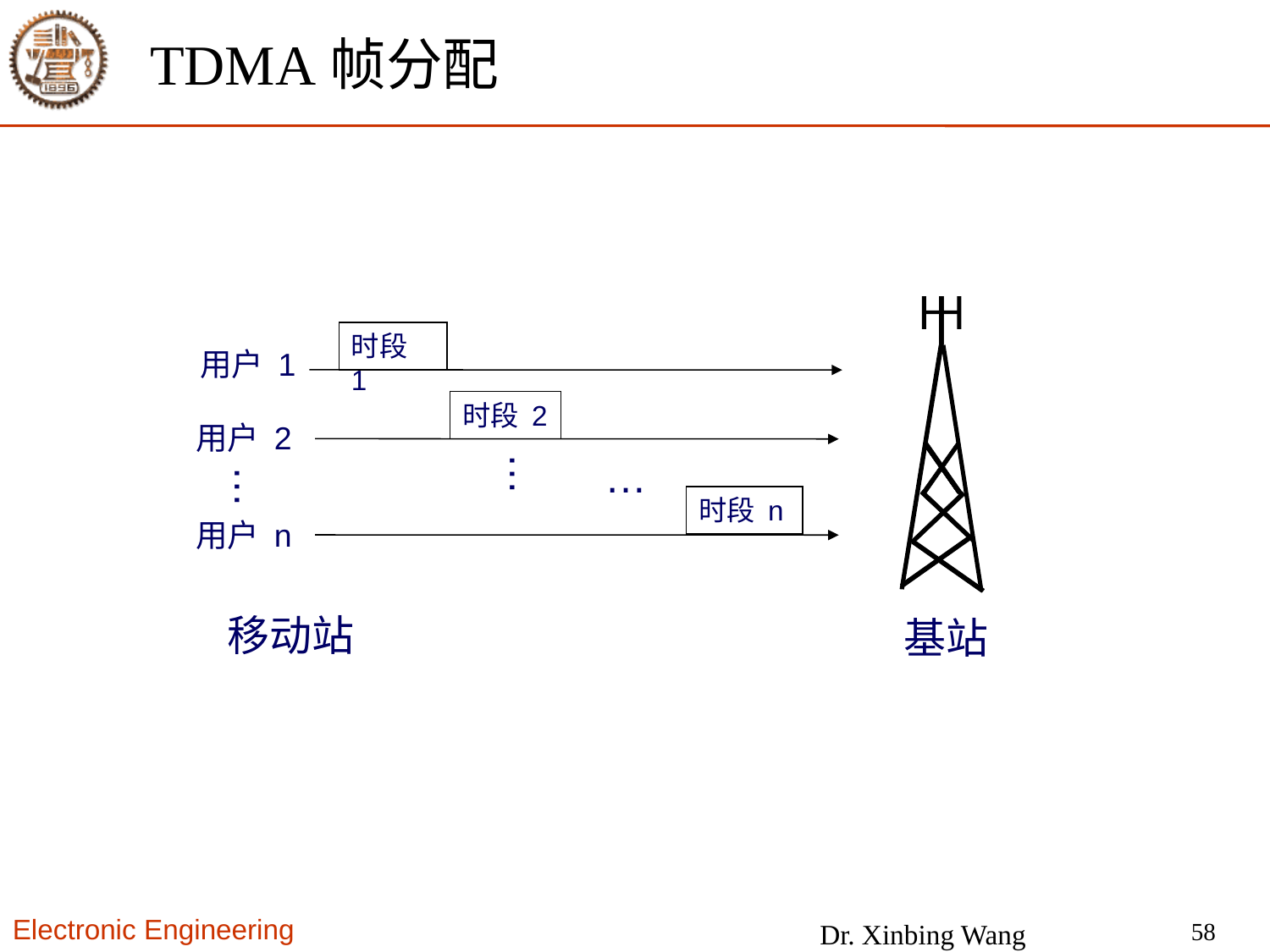

# TDMA帧分配

时段 1
用户 1

时段 2
用户 2

…
…
…
时段 n
用户 n

移动站
基站
58
Dr. Xinbing Wang